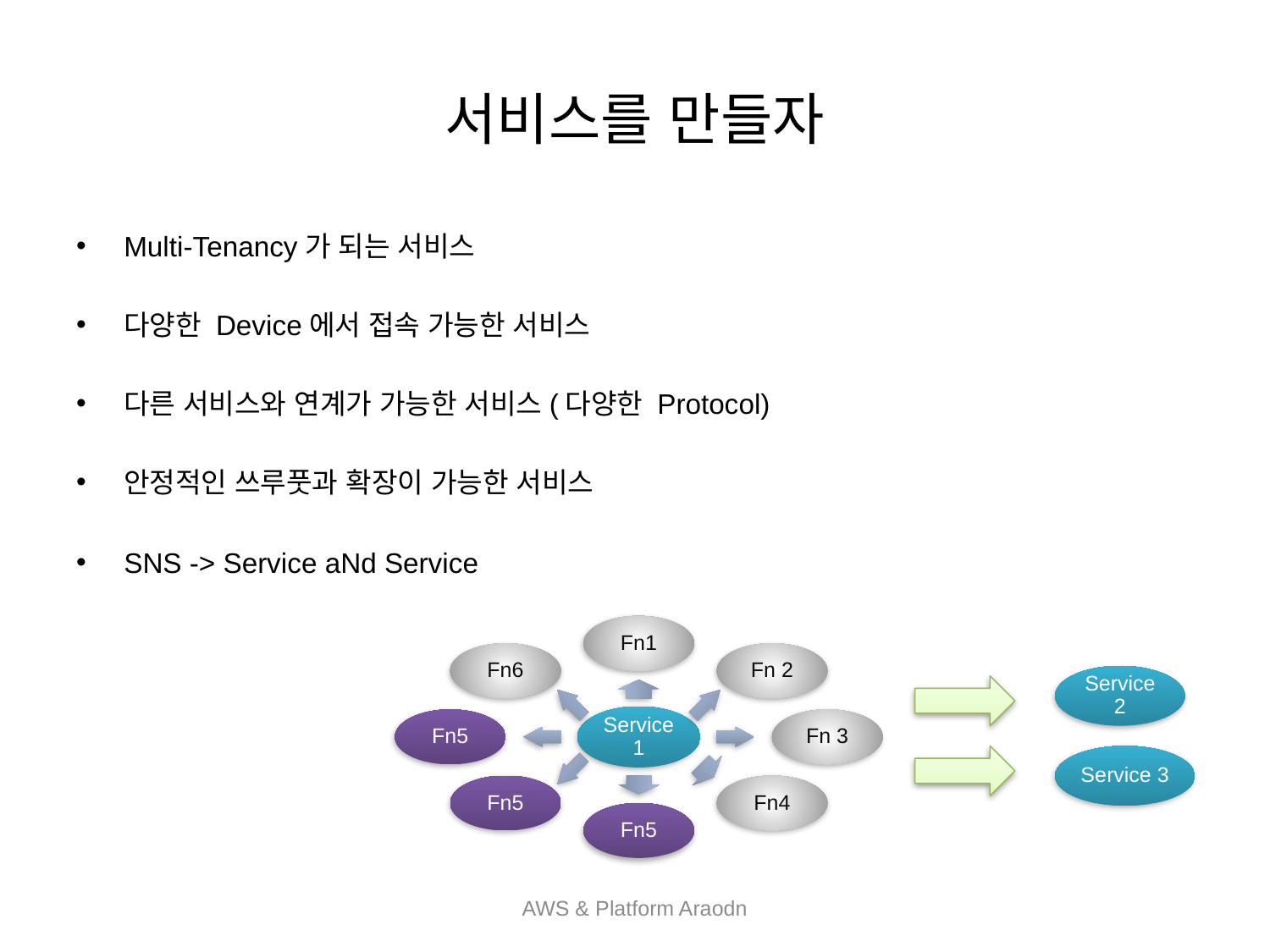

# 서비스를 만들자
Multi-Tenancy가 되는 서비스

다양한 Device에서 접속 가능한 서비스

다른 서비스와 연계가 가능한 서비스(다양한 Protocol)

안정적인 쓰루풋과 확장이 가능한 서비스

SNS -> Service aNd Service
Fn1
Fn6
Fn 2

Service 1
Fn5
Fn 3

Fn5
Fn4
Fn5

Service 2

Service 3
AWS & Platform Araodn